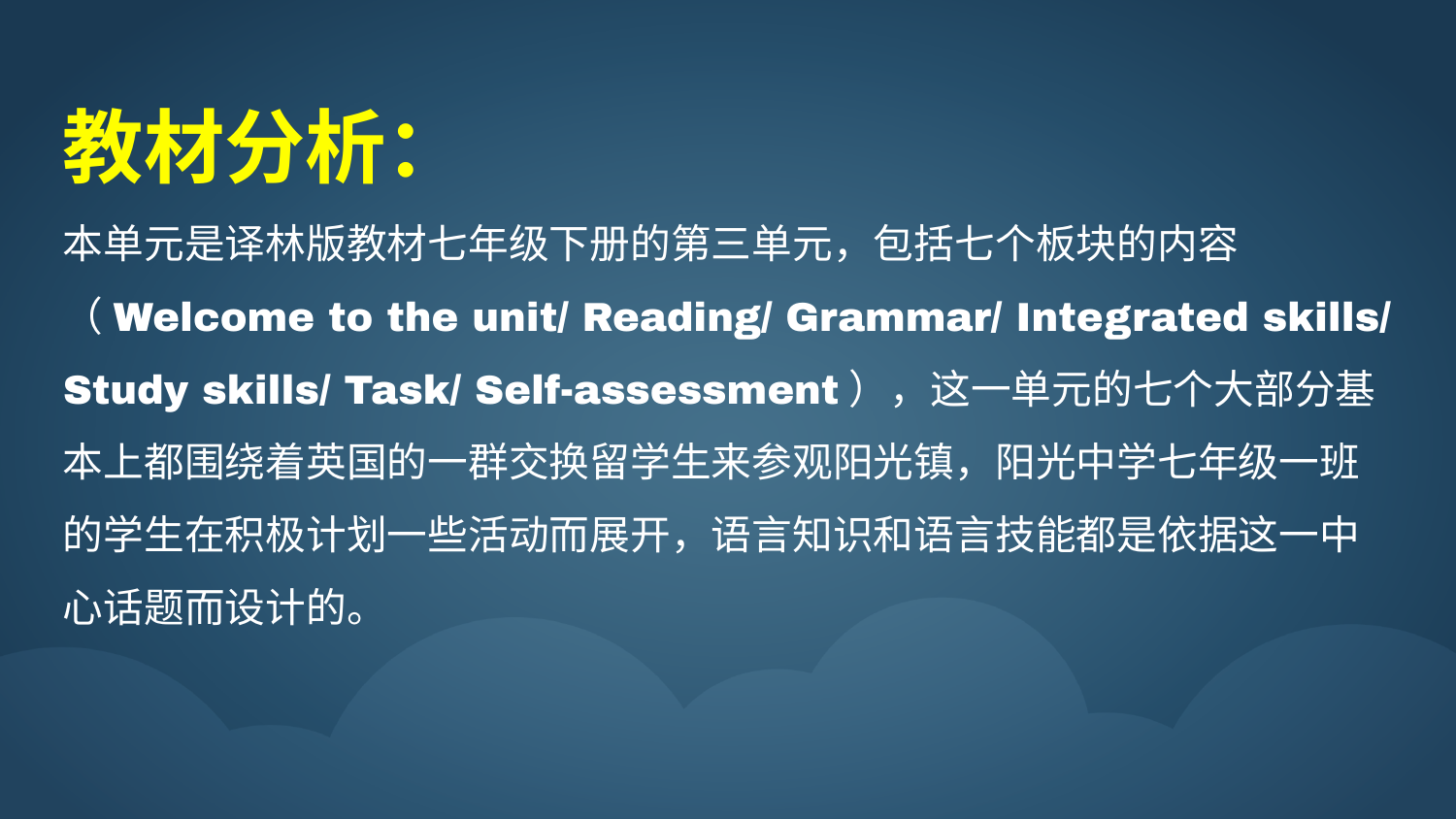

教材分析：
本单元是译林版教材七年级下册的第三单元，包括七个板块的内容（Welcome to the unit/ Reading/ Grammar/ Integrated skills/ Study skills/ Task/ Self-assessment），这一单元的七个大部分基本上都围绕着英国的一群交换留学生来参观阳光镇，阳光中学七年级一班的学生在积极计划一些活动而展开，语言知识和语言技能都是依据这一中心话题而设计的。